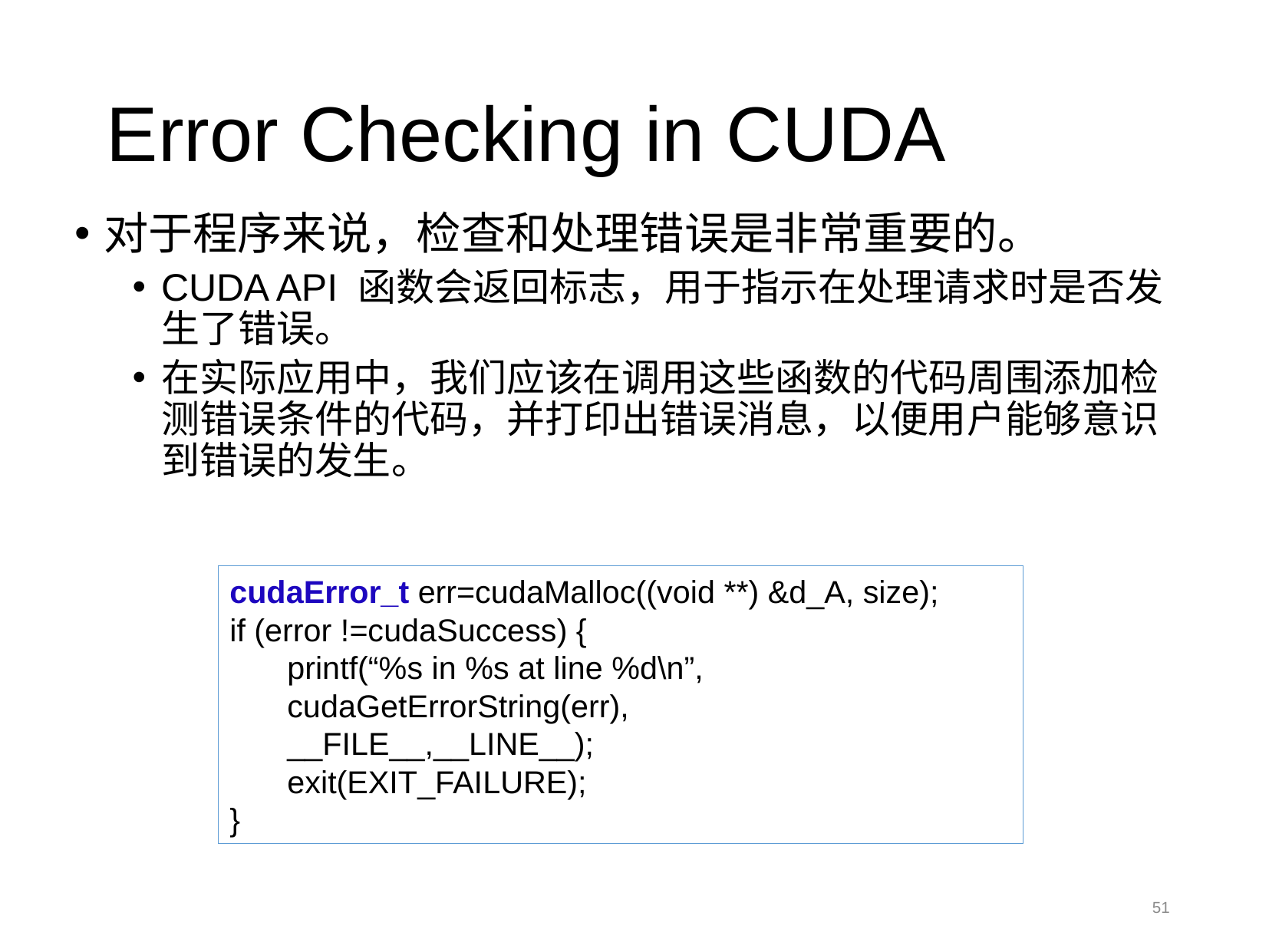

Error Checking in CUDA
对于程序来说，检查和处理错误是非常重要的。
CUDA API 函数会返回标志，用于指示在处理请求时是否发生了错误。
在实际应用中，我们应该在调用这些函数的代码周围添加检测错误条件的代码，并打印出错误消息，以便用户能够意识到错误的发生。
cudaError_t err=cudaMalloc((void **) &d_A, size);
if (error !=cudaSuccess) {
printf(“%s in %s at line %d\n”, cudaGetErrorString(err),
__FILE__,__LINE__);
exit(EXIT_FAILURE);
}
51